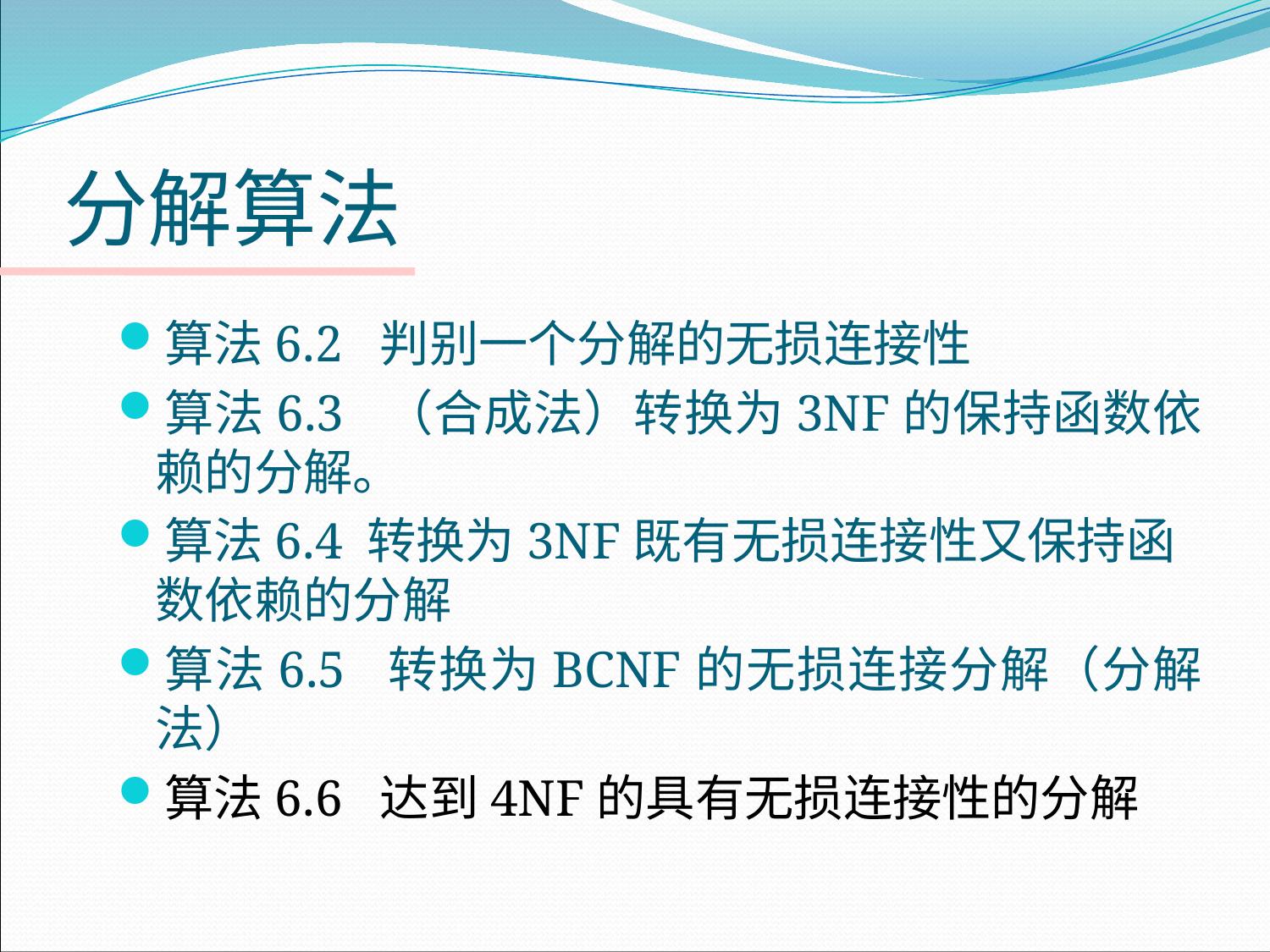

# 分解算法
算法6.2  判别一个分解的无损连接性
算法6.3  （合成法）转换为3NF的保持函数依赖的分解。
算法6.4 转换为3NF既有无损连接性又保持函数依赖的分解
算法6.5  转换为BCNF的无损连接分解（分解法）
算法6.6  达到4NF的具有无损连接性的分解

645